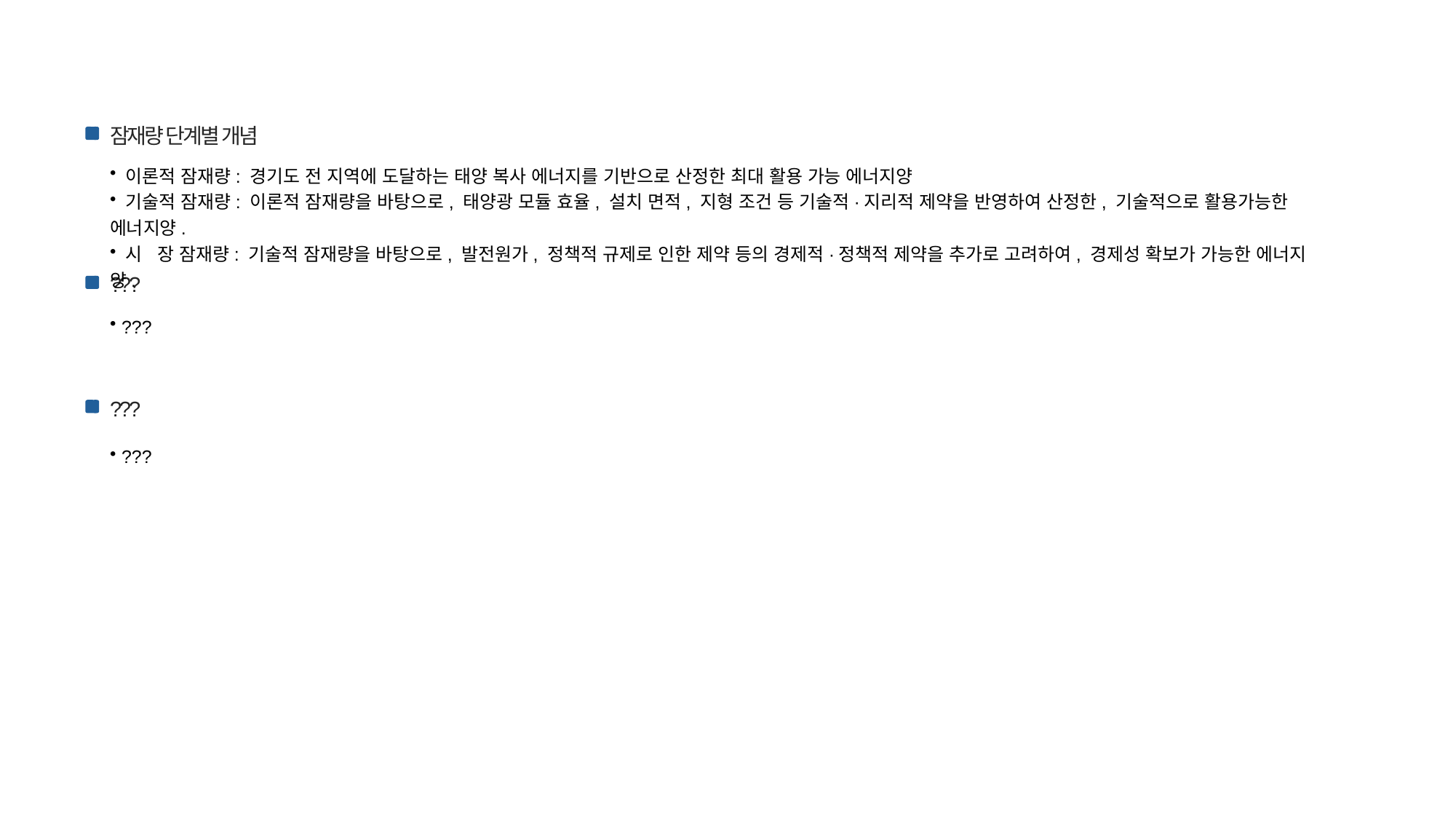

잠재량 단계별 개념

 이론적 잠재량: 경기도 전 지역에 도달하는 태양 복사 에너지를 기반으로 산정한 최대 활용 가능 에너지양
 기술적 잠재량: 이론적 잠재량을 바탕으로, 태양광 모듈 효율, 설치 면적, 지형 조건 등 기술적·지리적 제약을 반영하여 산정한, 기술적으로 활용가능한 에너지양.
 시   장 잠재량: 기술적 잠재량을 바탕으로, 발전원가, 정책적 규제로 인한 제약 등의 경제적·정책적 제약을 추가로 고려하여, 경제성 확보가 가능한 에너지양.

???

 ???
???

 ???